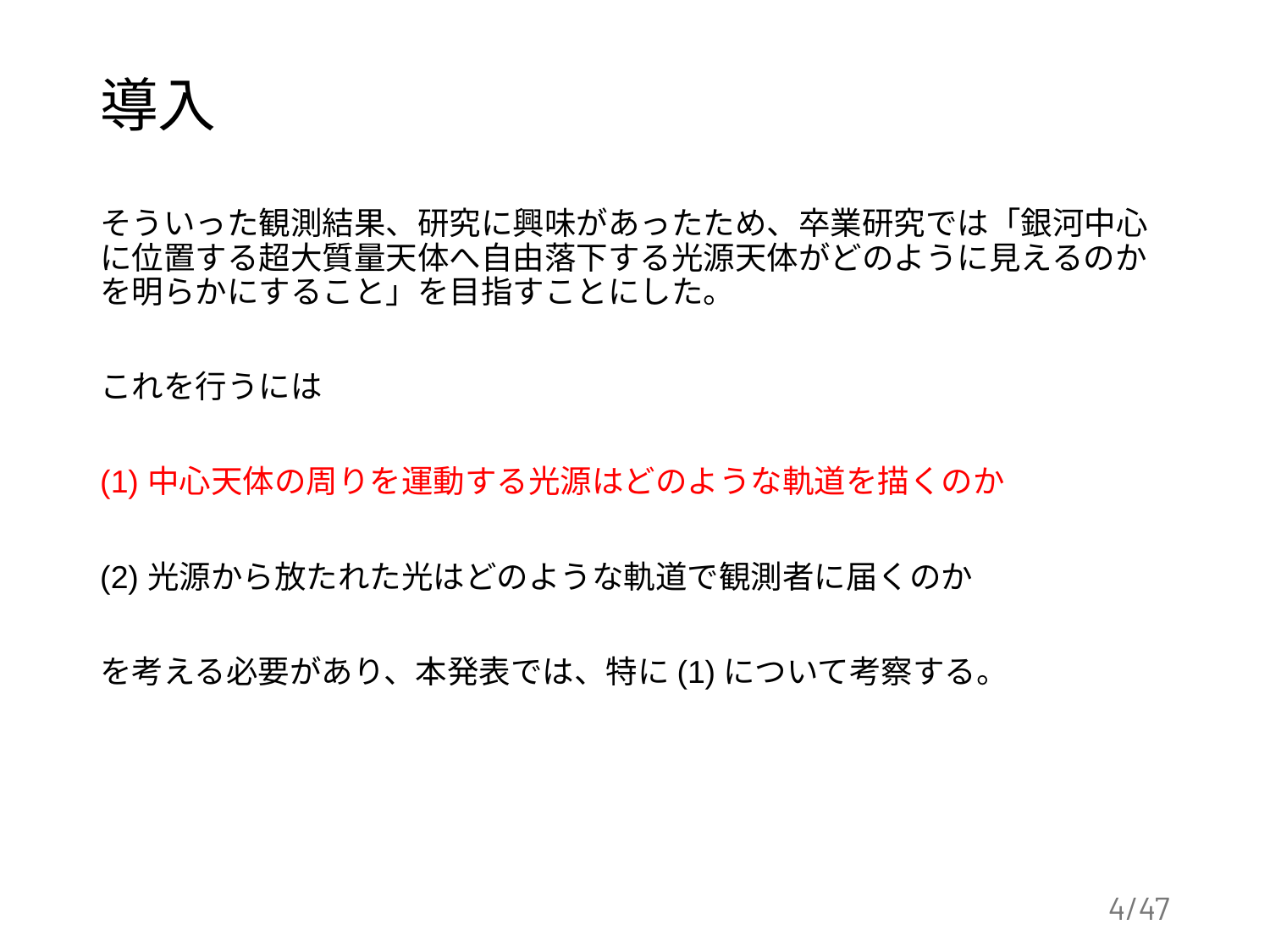

# 導入
そういった観測結果、研究に興味があったため、卒業研究では「銀河中心に位置する超大質量天体へ自由落下する光源天体がどのように見えるのかを明らかにすること」を目指すことにした。

これを行うには

中心天体の周りを運動する光源はどのような軌道を描くのか

光源から放たれた光はどのような軌道で観測者に届くのか

を考える必要があり、本発表では、特に(1)について考察する。
4/47